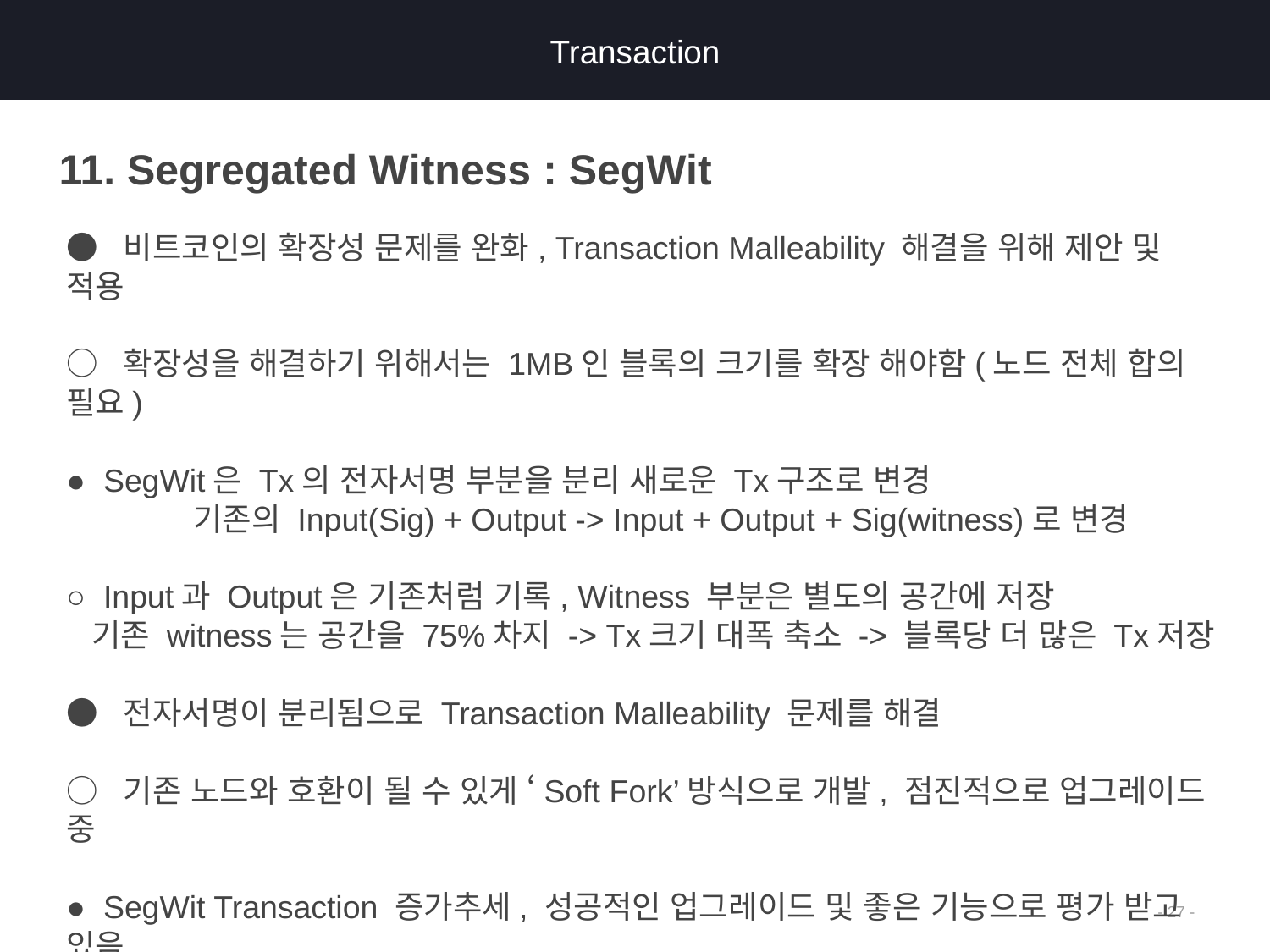

# Transaction
11. Segregated Witness : SegWit
●  비트코인의 확장성 문제를 완화, Transaction Malleability 해결을 위해 제안 및 적용

○  확장성을 해결하기 위해서는 1MB인 블록의 크기를 확장 해야함(노드 전체 합의 필요)

●  SegWit은 Tx의 전자서명 부분을 분리 새로운 Tx구조로 변경				기존의 Input(Sig) + Output -> Input + Output + Sig(witness)로 변경

○  Input과 Output은 기존처럼 기록, Witness 부분은 별도의 공간에 저장
  기존 witness는 공간을 75%차지 -> Tx크기 대폭 축소 -> 블록당 더 많은 Tx저장

●  전자서명이 분리됨으로 Transaction Malleability 문제를 해결

○  기존 노드와 호환이 될 수 있게 ‘Soft Fork’방식으로 개발, 점진적으로 업그레이드 중

●  SegWit Transaction 증가추세, 성공적인 업그레이드 및 좋은 기능으로 평가 받고 있음
- 27 -